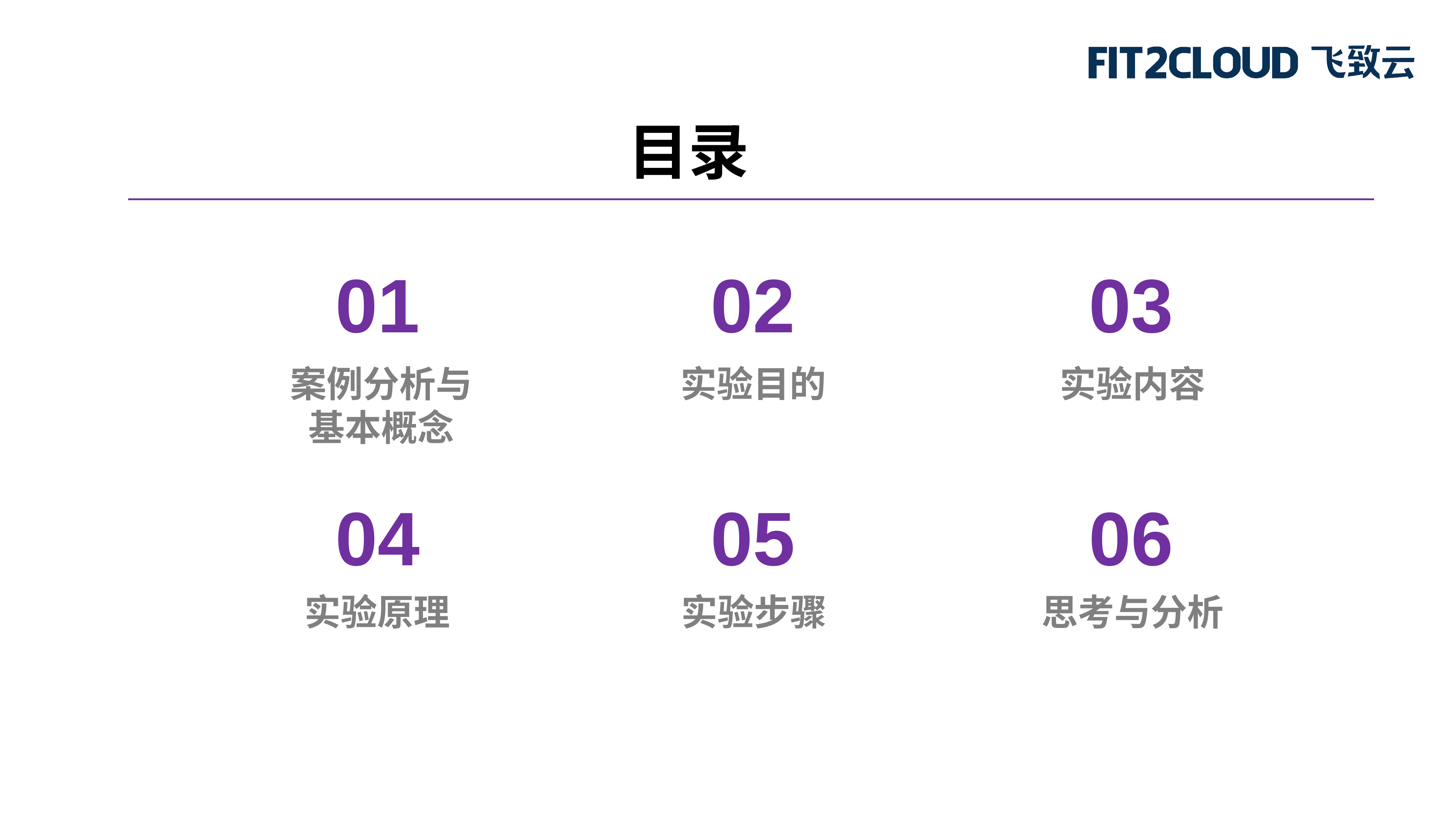

目录
01
02
03
案例分析与基本概念
实验目的
实验内容
04
05
06
实验原理
实验步骤
思考与分析